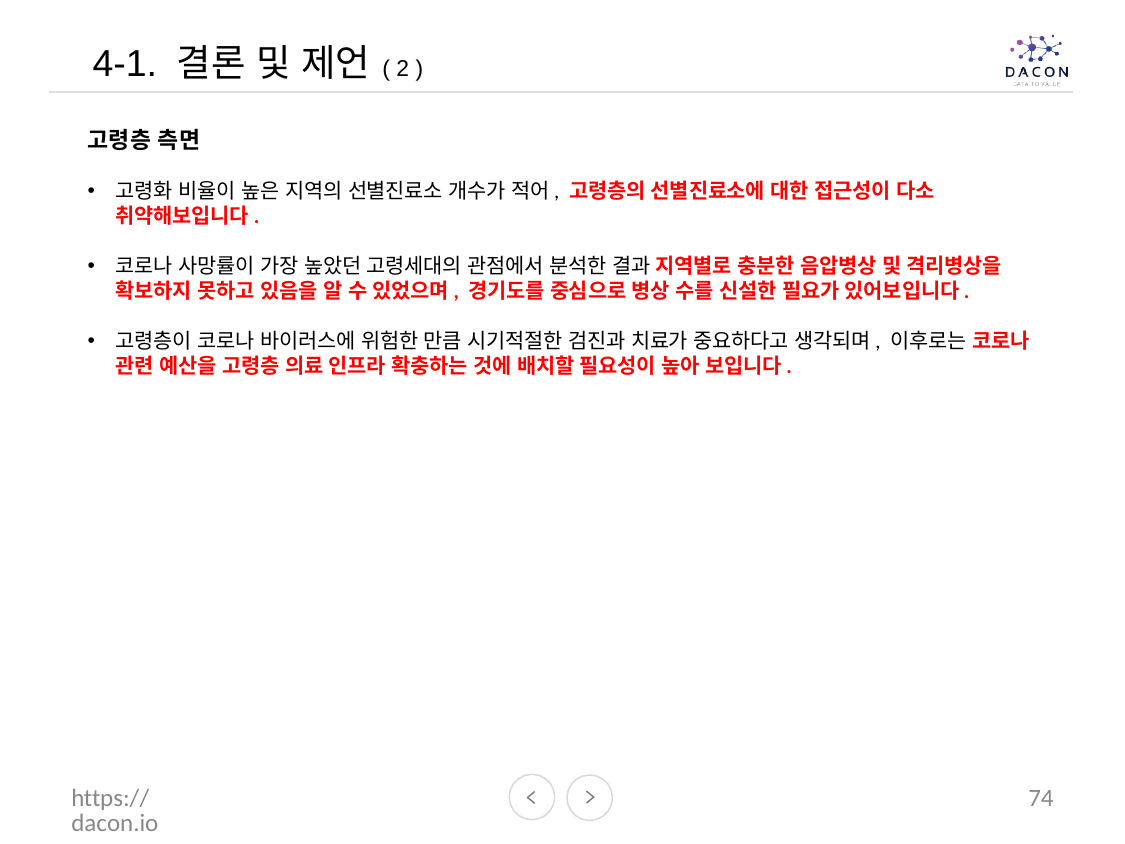

4-1. 결론 및 제언 ( 2 )

고령층 측면

고령화 비율이 높은 지역의 선별진료소 개수가 적어, 고령층의 선별진료소에 대한 접근성이 다소 취약해보입니다.

코로나 사망률이 가장 높았던 고령세대의 관점에서 분석한 결과 지역별로 충분한 음압병상 및 격리병상을 확보하지 못하고 있음을 알 수 있었으며, 경기도를 중심으로 병상 수를 신설한 필요가 있어보입니다.

고령층이 코로나 바이러스에 위험한 만큼 시기적절한 검진과 치료가 중요하다고 생각되며, 이후로는 코로나 관련 예산을 고령층 의료 인프라 확충하는 것에 배치할 필요성이 높아 보입니다.
https://dacon.io
74